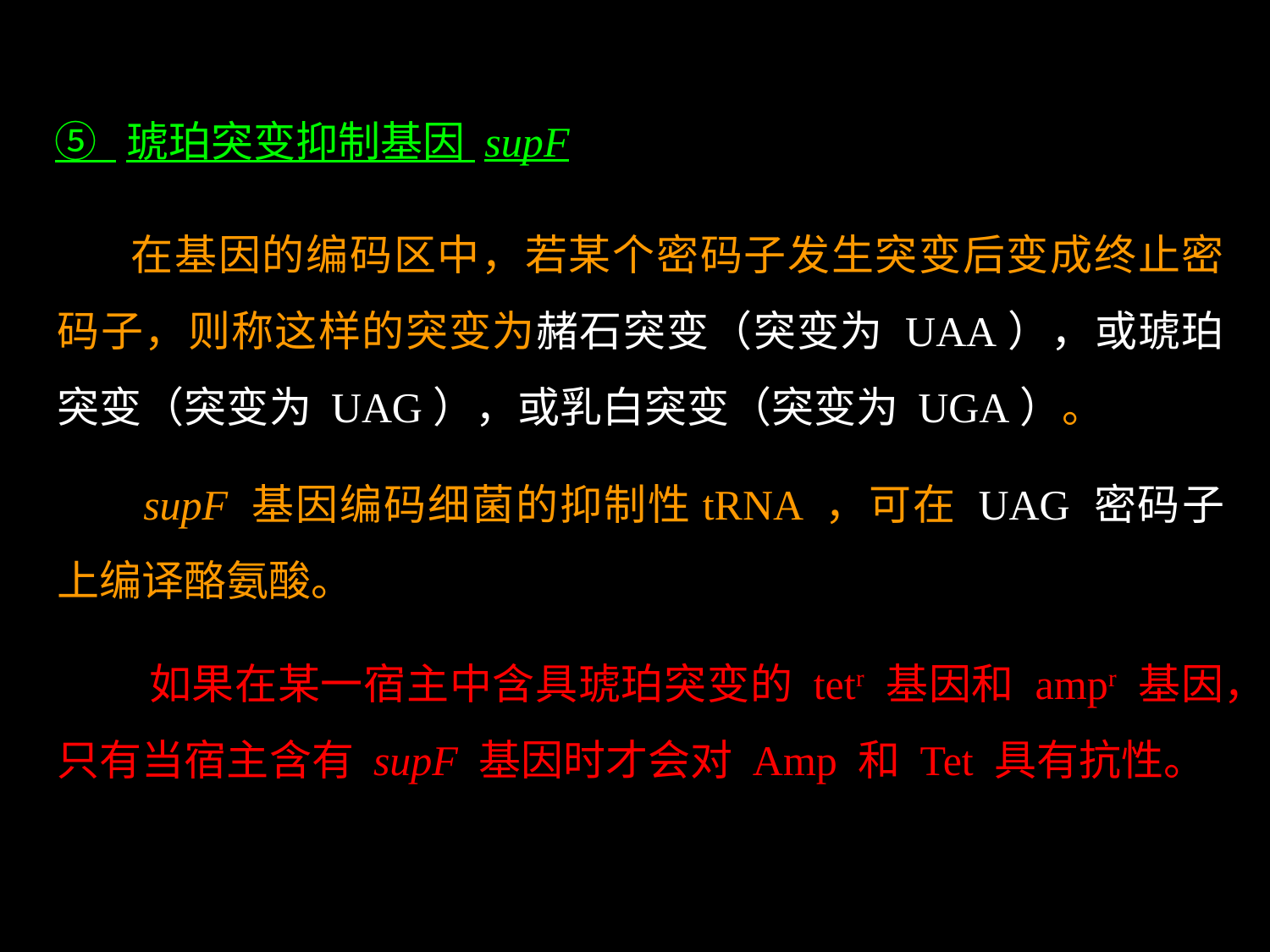

⑤  琥珀突变抑制基因 supF
在基因的编码区中，若某个密码子发生突变后变成终止密码子，则称这样的突变为赭石突变（突变为 UAA），或琥珀突变（突变为 UAG），或乳白突变（突变为 UGA）。
 supF 基因编码细菌的抑制性tRNA ，可在 UAG 密码子上编译酪氨酸。
        如果在某一宿主中含具琥珀突变的 tetr 基因和 ampr 基因，只有当宿主含有 supF 基因时才会对 Amp 和 Tet 具有抗性。